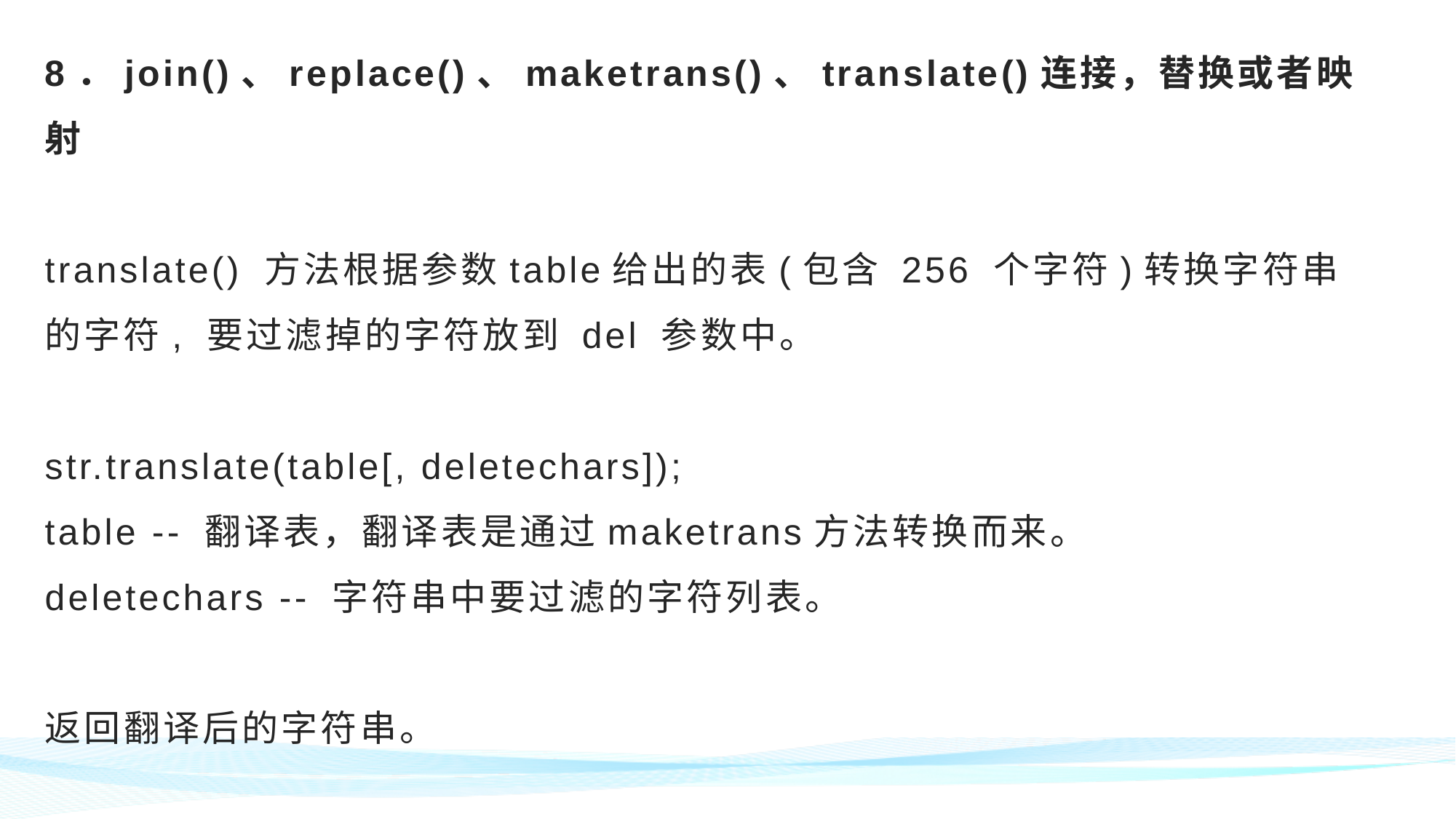

# 8．join()、replace()、maketrans()、translate()连接，替换或者映射 translate() 方法根据参数table给出的表(包含 256 个字符)转换字符串的字符, 要过滤掉的字符放到 del 参数中。 str.translate(table[, deletechars]); table -- 翻译表，翻译表是通过maketrans方法转换而来。 deletechars -- 字符串中要过滤的字符列表。 返回翻译后的字符串。